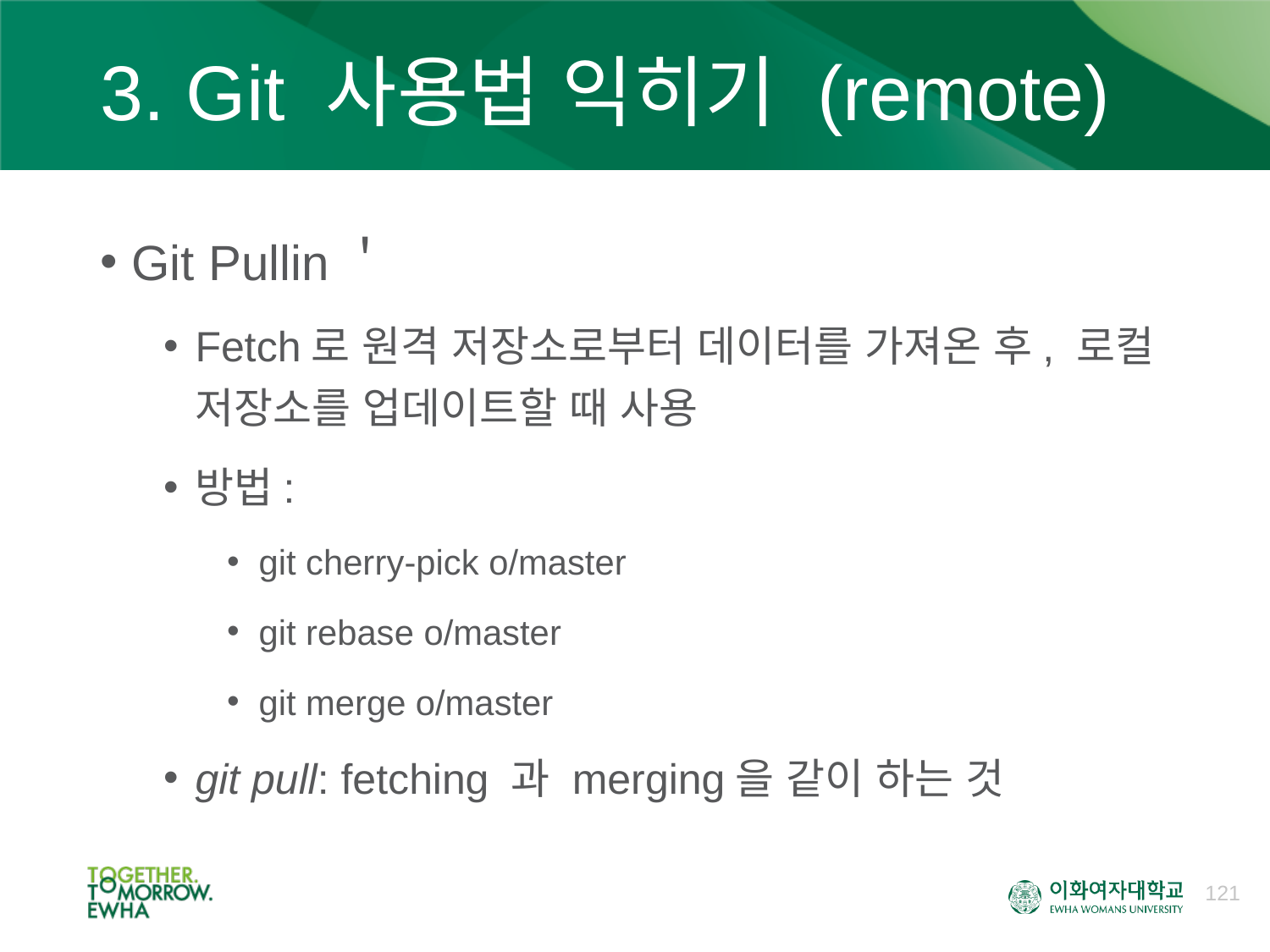

# 3. Git 사용법 익히기 (remote)
Git Pullin＇
Fetch로 원격 저장소로부터 데이터를 가져온 후, 로컬 저장소를 업데이트할 때 사용
방법:
git cherry-pick o/master
git rebase o/master
git merge o/master
git pull: fetching 과 merging을 같이 하는 것
121